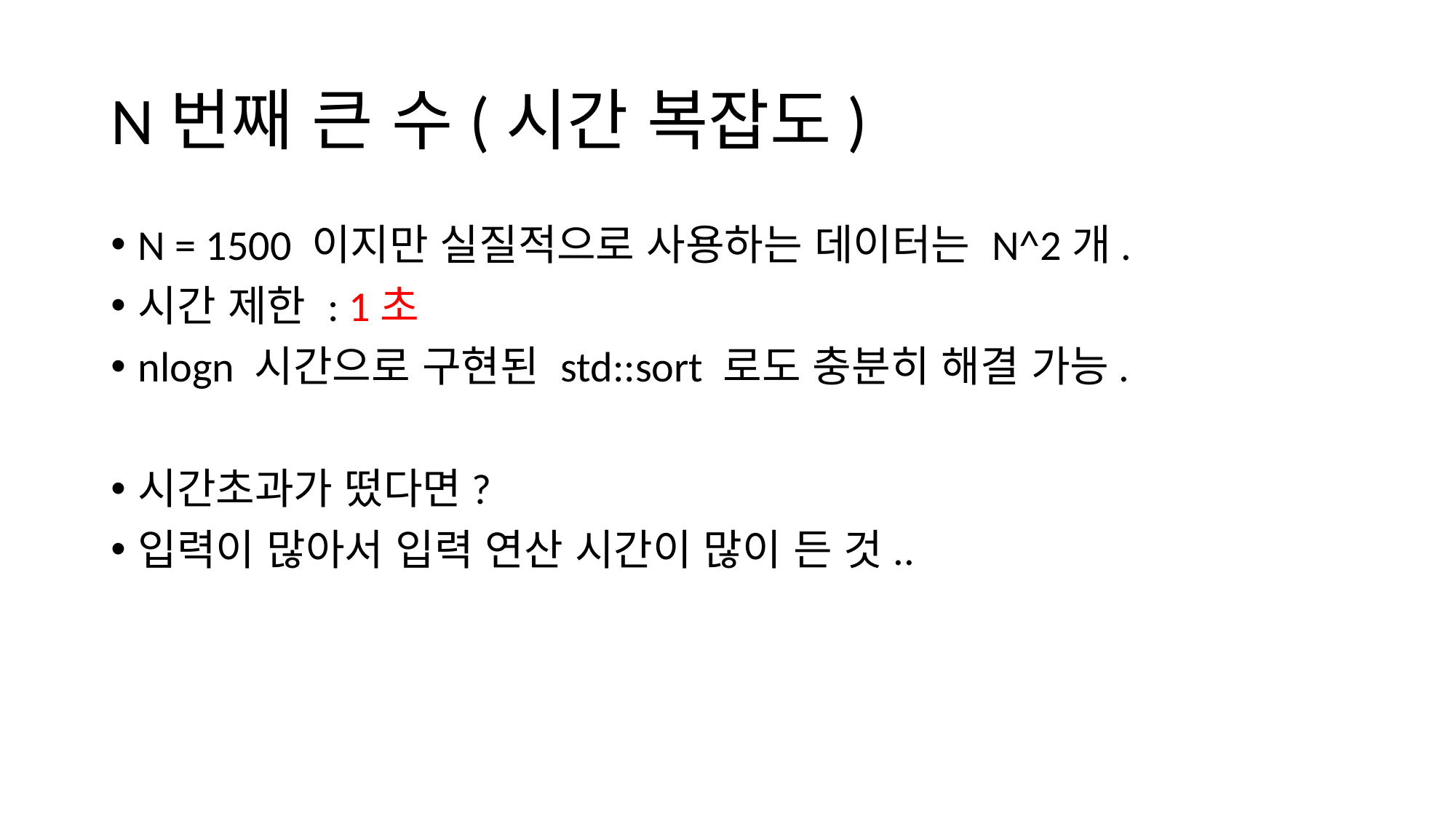

# N번째 큰 수(시간 복잡도)
N = 1500 이지만 실질적으로 사용하는 데이터는 N^2개.
시간 제한 : 1초
nlogn 시간으로 구현된 std::sort 로도 충분히 해결 가능.

시간초과가 떴다면?
입력이 많아서 입력 연산 시간이 많이 든 것..